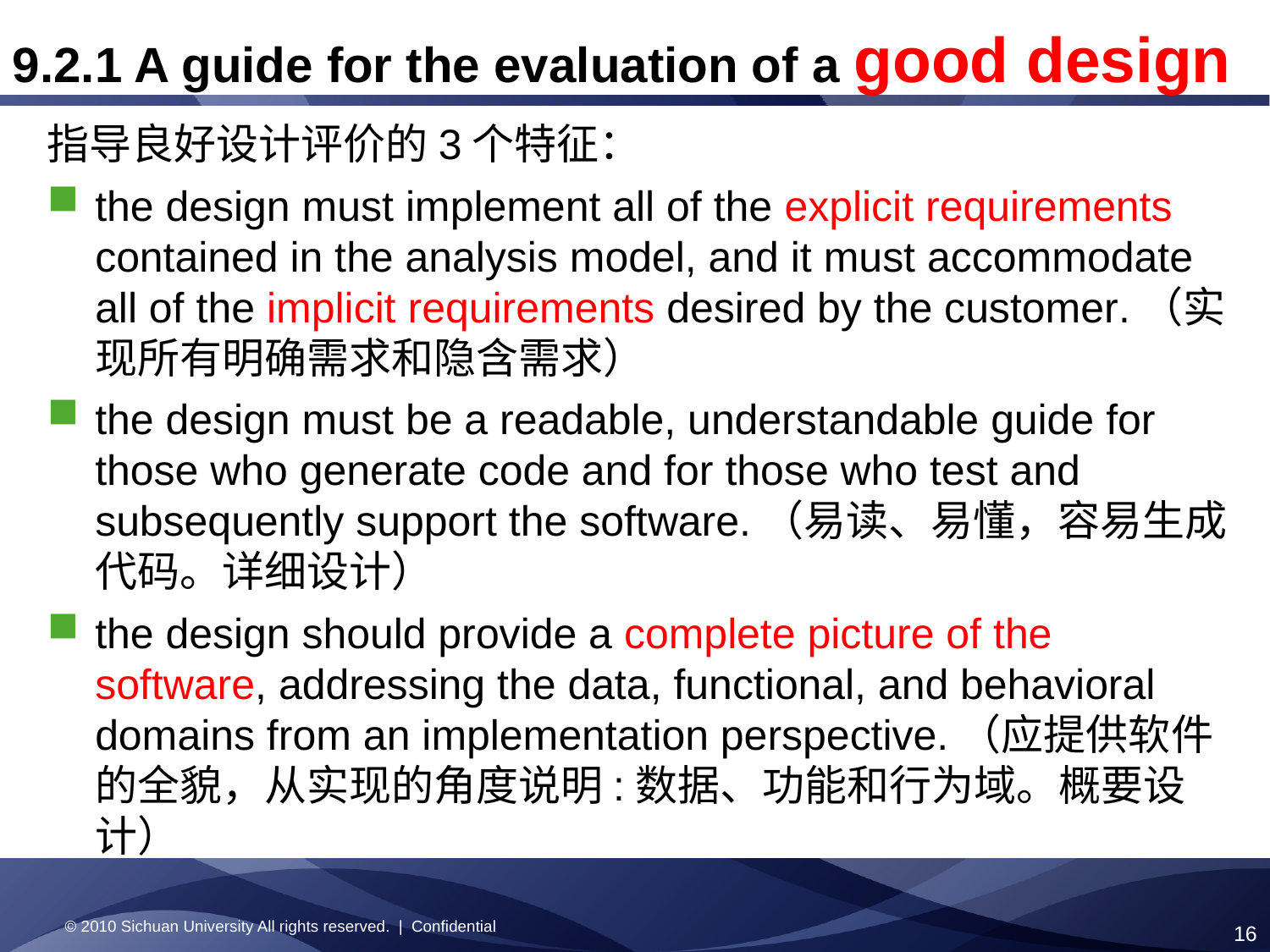

9.2.1 A guide for the evaluation of a good design
指导良好设计评价的3个特征：
the design must implement all of the explicit requirements contained in the analysis model, and it must accommodate all of the implicit requirements desired by the customer.（实现所有明确需求和隐含需求）
the design must be a readable, understandable guide for those who generate code and for those who test and subsequently support the software.（易读、易懂，容易生成代码。详细设计）
the design should provide a complete picture of the software, addressing the data, functional, and behavioral domains from an implementation perspective.（应提供软件的全貌，从实现的角度说明:数据、功能和行为域。概要设计）
© 2010 Sichuan University All rights reserved.  |  Confidential
16